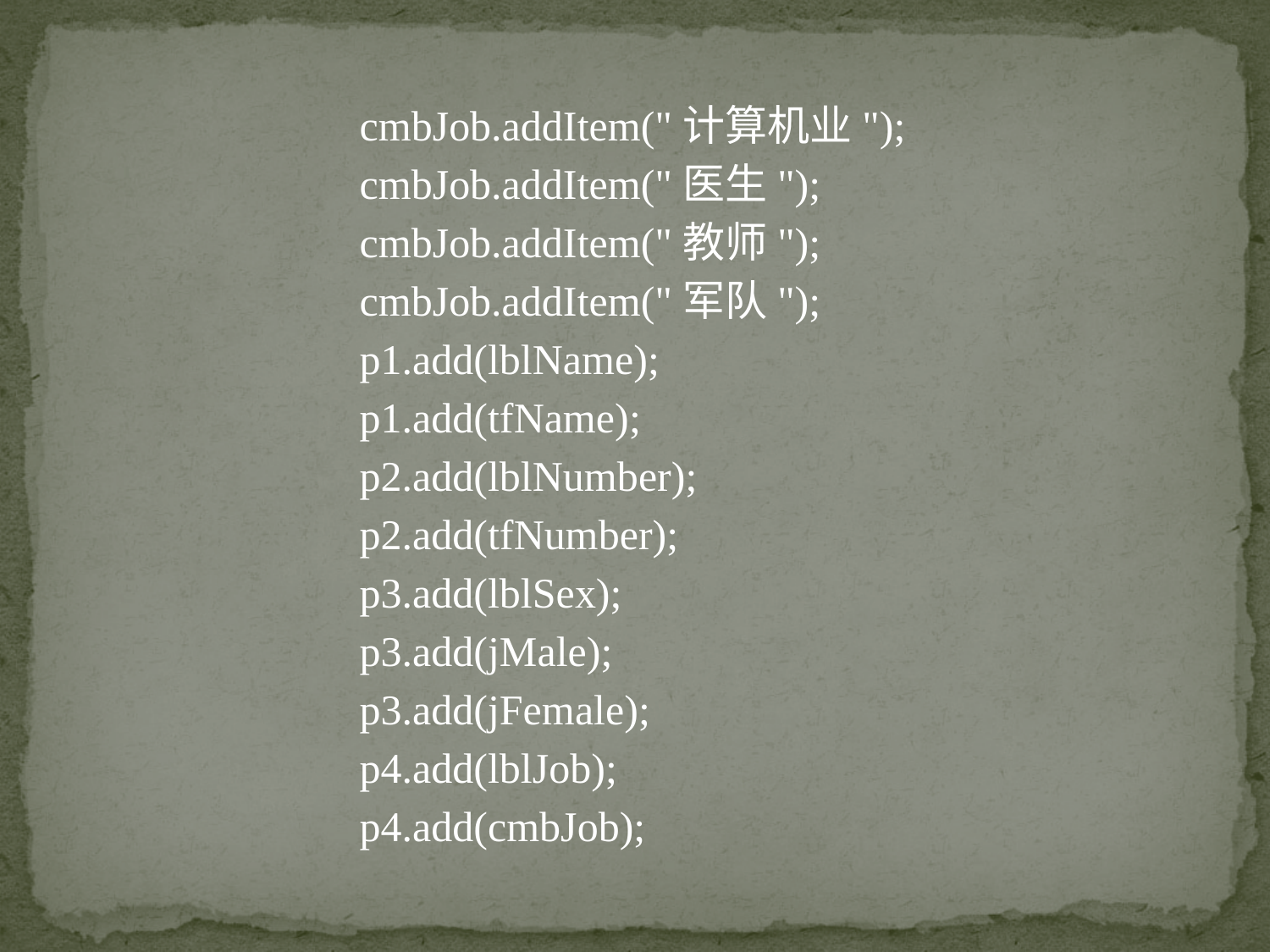

cmbJob.addItem("计算机业");
	cmbJob.addItem("医生");
	cmbJob.addItem("教师");
	cmbJob.addItem("军队");
	p1.add(lblName);
	p1.add(tfName);
	p2.add(lblNumber);
	p2.add(tfNumber);
	p3.add(lblSex);
	p3.add(jMale);
	p3.add(jFemale);
	p4.add(lblJob);
	p4.add(cmbJob);